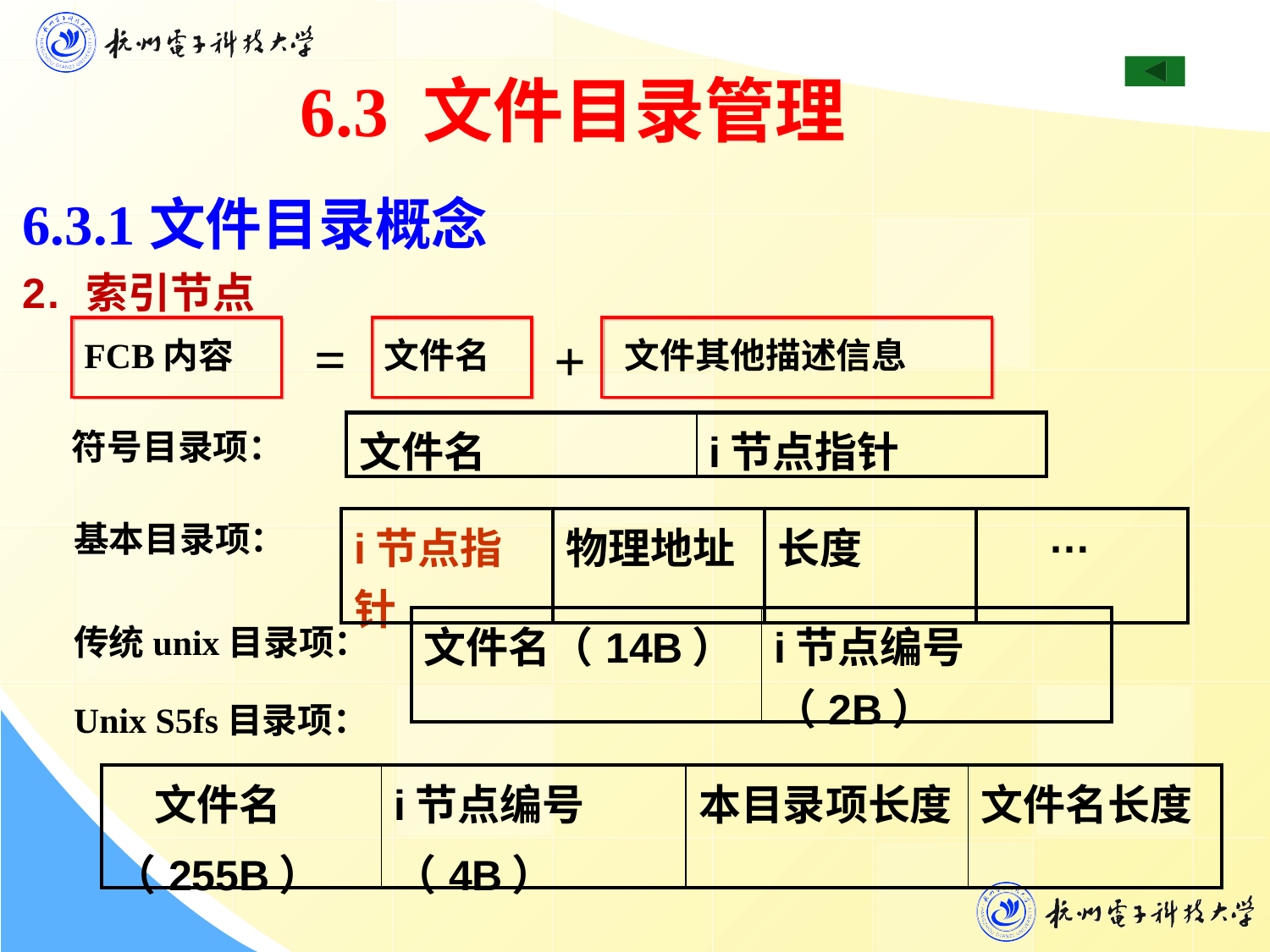

6.3 文件目录管理
6.3.1文件目录概念
索引节点

=

+
FCB内容
文件名
文件其他描述信息
符号目录项：
| 文件名 | i节点指针 |
| --- | --- |
基本目录项：
| i节点指针 | 物理地址 | 长度 | … |
| --- | --- | --- | --- |
传统unix目录项：
| 文件名（14B） | i节点编号（2B） |
| --- | --- |
Unix S5fs目录项：
| 文件名 （255B） | i节点编号 （4B） | 本目录项长度 | 文件名长度 |
| --- | --- | --- | --- |